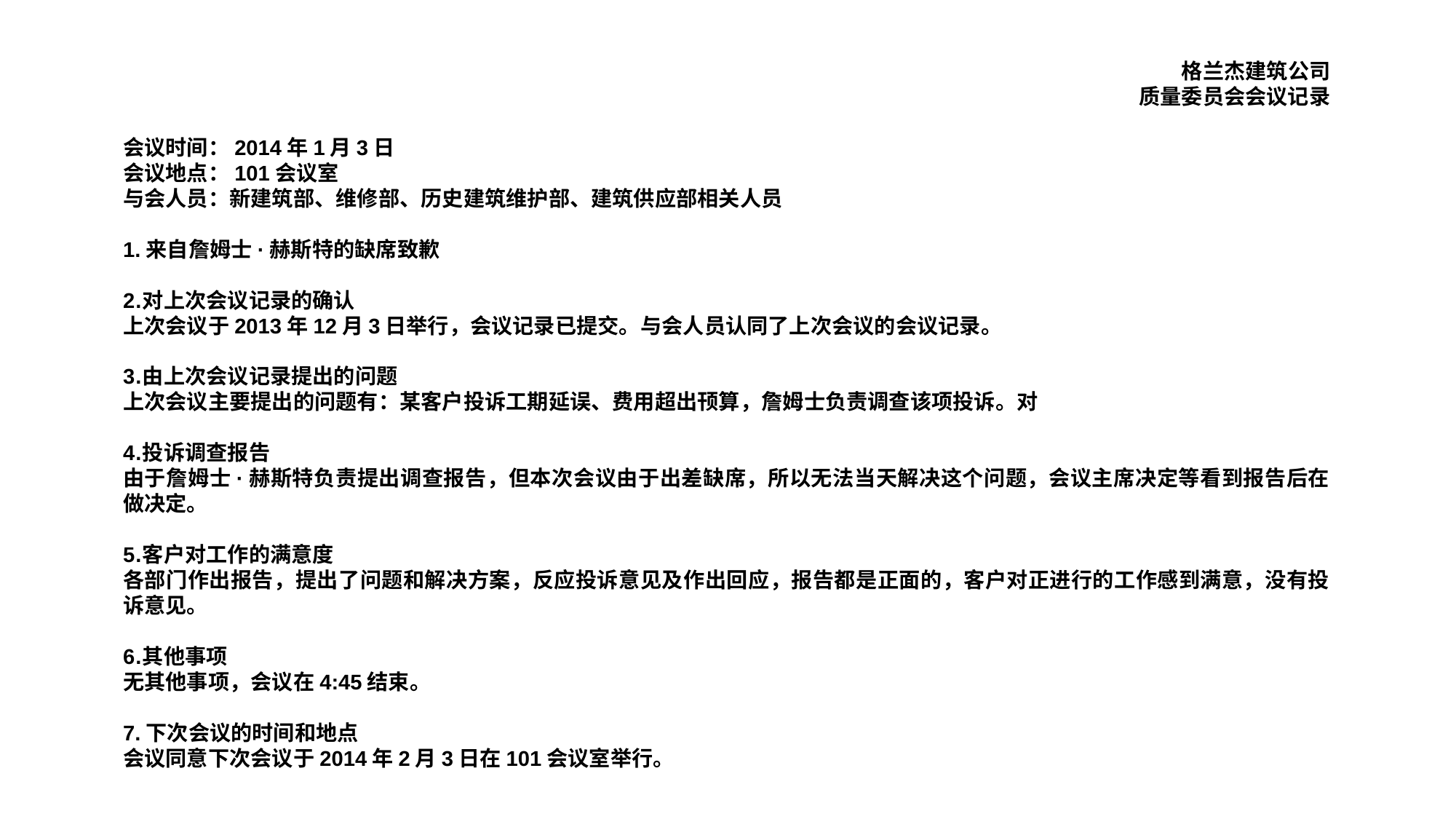

格兰杰建筑公司
质量委员会会议记录

会议时间：2014年1月3日
会议地点：101会议室
与会人员：新建筑部、维修部、历史建筑维护部、建筑供应部相关人员

1.来自詹姆士·赫斯特的缺席致歉

对上次会议记录的确认
上次会议于2013年12月3日举行，会议记录已提交。与会人员认同了上次会议的会议记录。

由上次会议记录提出的问题
上次会议主要提出的问题有：某客户投诉工期延误、费用超出顸算，詹姆士负责调查该项投诉。对

投诉调查报告
由于詹姆士·赫斯特负责提出调查报告，但本次会议由于出差缺席，所以无法当天解决这个问题，会议主席决定等看到报告后在做决定。

客户对工作的满意度
各部门作出报告，提出了问题和解决方案，反应投诉意见及作出回应，报告都是正面的，客户对正进行的工作感到满意，没有投诉意见。

其他事项
无其他事项，会议在4:45结束。

7.下次会议的时间和地点
会议同意下次会议于2014年2月3日在101会议室举行。